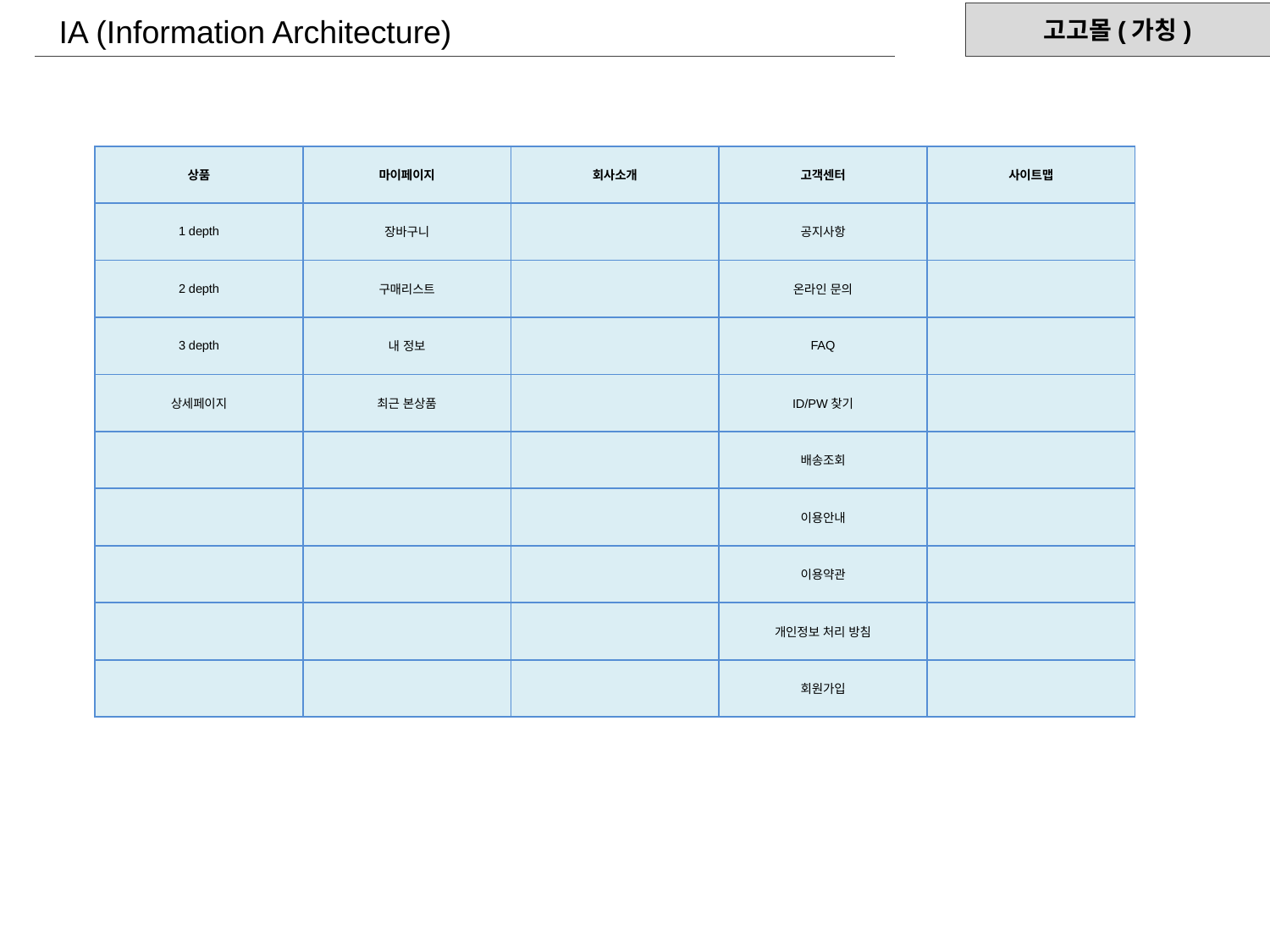

IA (Information Architecture)
| 상품 | 마이페이지 | 회사소개 | 고객센터 | 사이트맵 |
| --- | --- | --- | --- | --- |
| 1 depth | 장바구니 |  | 공지사항 |  |
| 2 depth | 구매리스트 |  | 온라인 문의 |  |
| 3 depth | 내 정보 |  | FAQ |  |
| 상세페이지 | 최근 본상품 |  | ID/PW찾기 |  |
|  |  |  | 배송조회 |  |
|  |  |  | 이용안내 |  |
|  |  |  | 이용약관 |  |
|  |  |  | 개인정보 처리 방침 |  |
|  |  |  | 회원가입 |  |